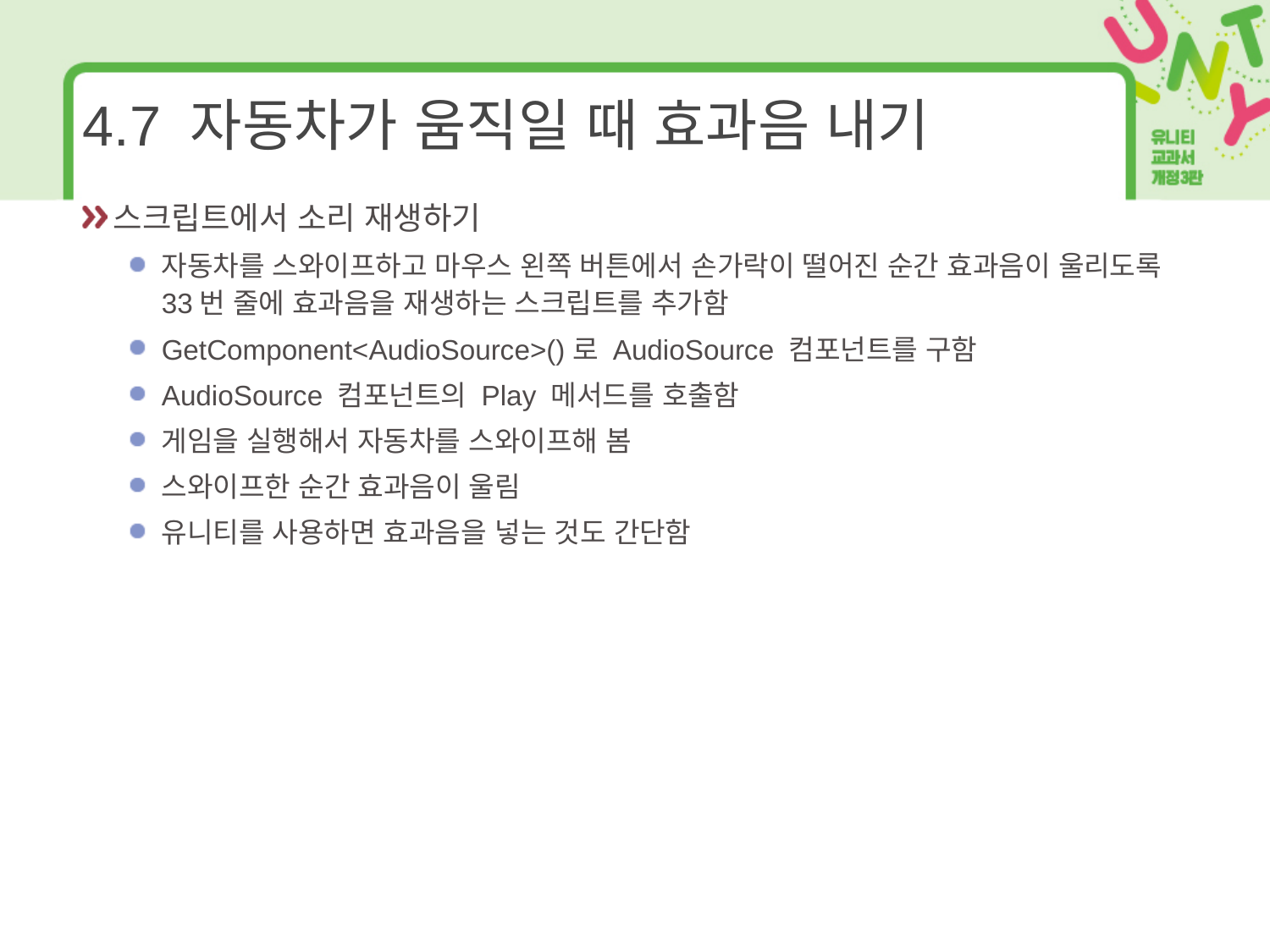

# 4.7 자동차가 움직일 때 효과음 내기
스크립트에서 소리 재생하기
자동차를 스와이프하고 마우스 왼쪽 버튼에서 손가락이 떨어진 순간 효과음이 울리도록 33번 줄에 효과음을 재생하는 스크립트를 추가함
GetComponent<AudioSource>()로 AudioSource 컴포넌트를 구함
AudioSource 컴포넌트의 Play 메서드를 호출함
게임을 실행해서 자동차를 스와이프해 봄
스와이프한 순간 효과음이 울림
유니티를 사용하면 효과음을 넣는 것도 간단함